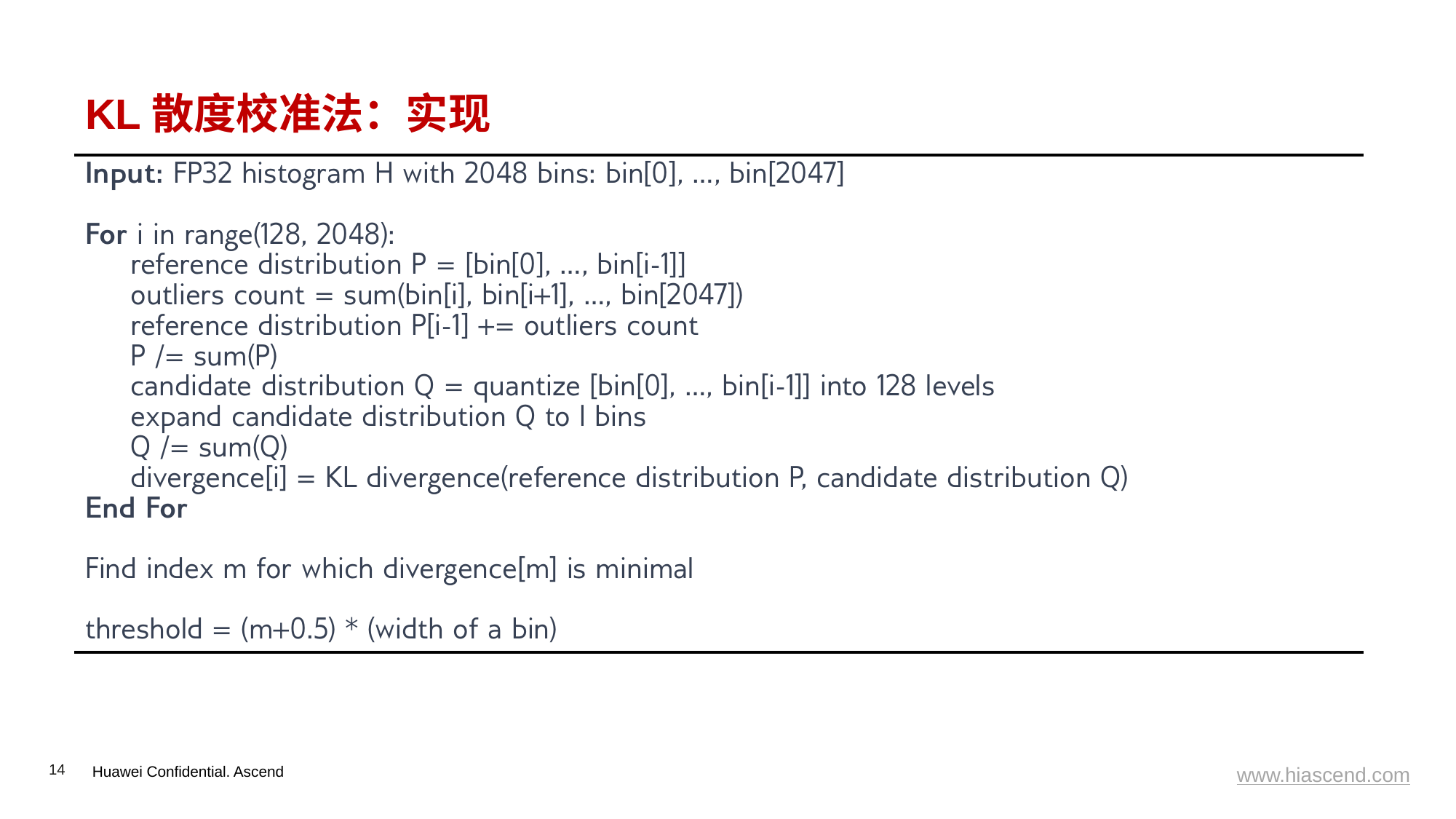

# KL散度校准法：实现
| Input: FP32 histogram H with 2048 bins: bin[0], …, bin[2047] For i in range(128, 2048): reference distribution P = [bin[0], …, bin[i-1]] outliers count = sum(bin[i], bin[i+1], …, bin[2047]) reference distribution P[i-1] += outliers count P /= sum(P) candidate distribution Q = quantize [bin[0], …, bin[i-1]] into 128 levels expand candidate distribution Q to I bins Q /= sum(Q) divergence[i] = KL divergence(reference distribution P, candidate distribution Q) End For Find index m for which divergence[m] is minimal threshold = (m+0.5) \* (width of a bin) |
| --- |